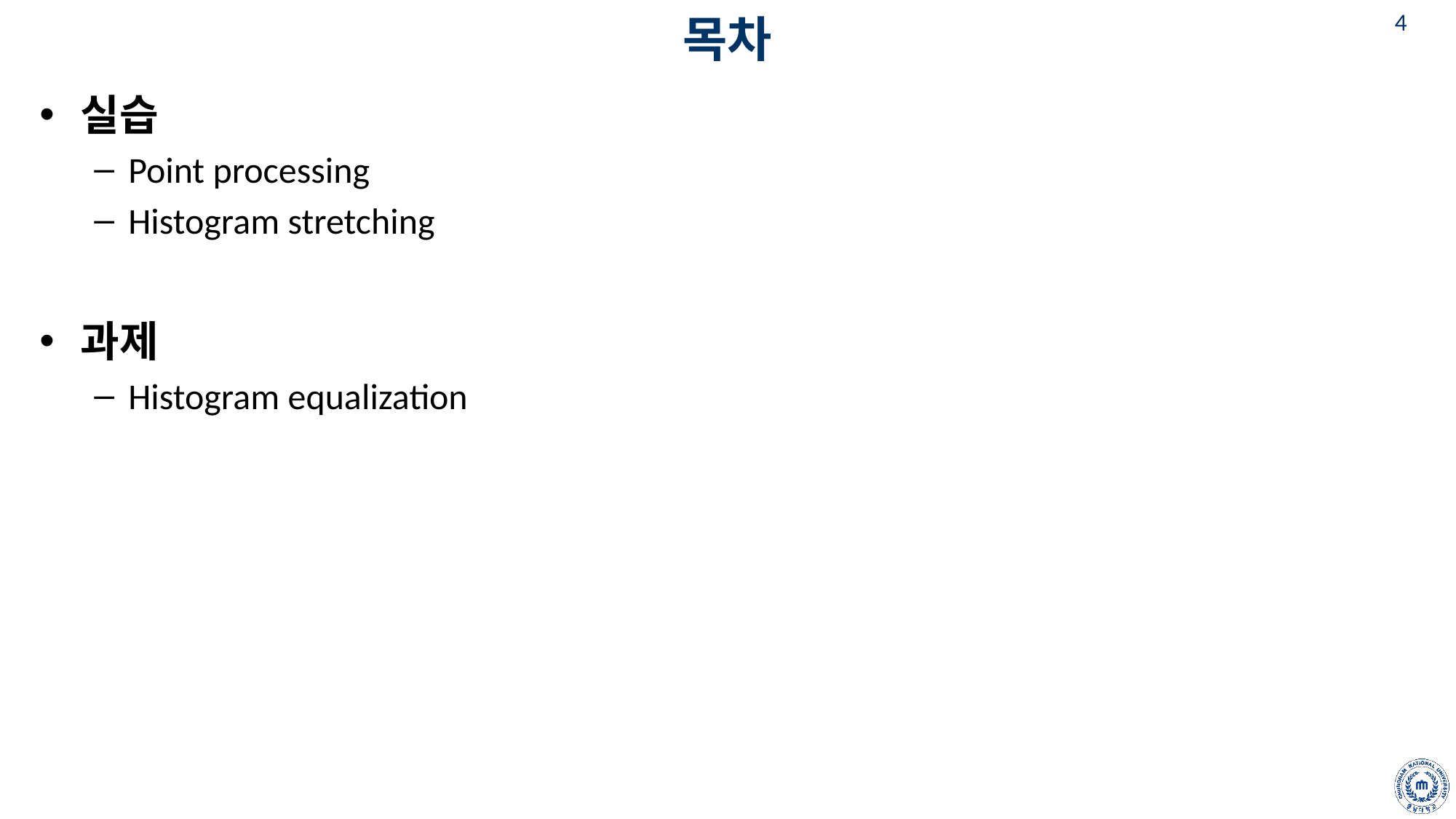

# 목차
실습
Point processing
Histogram stretching

과제
Histogram equalization